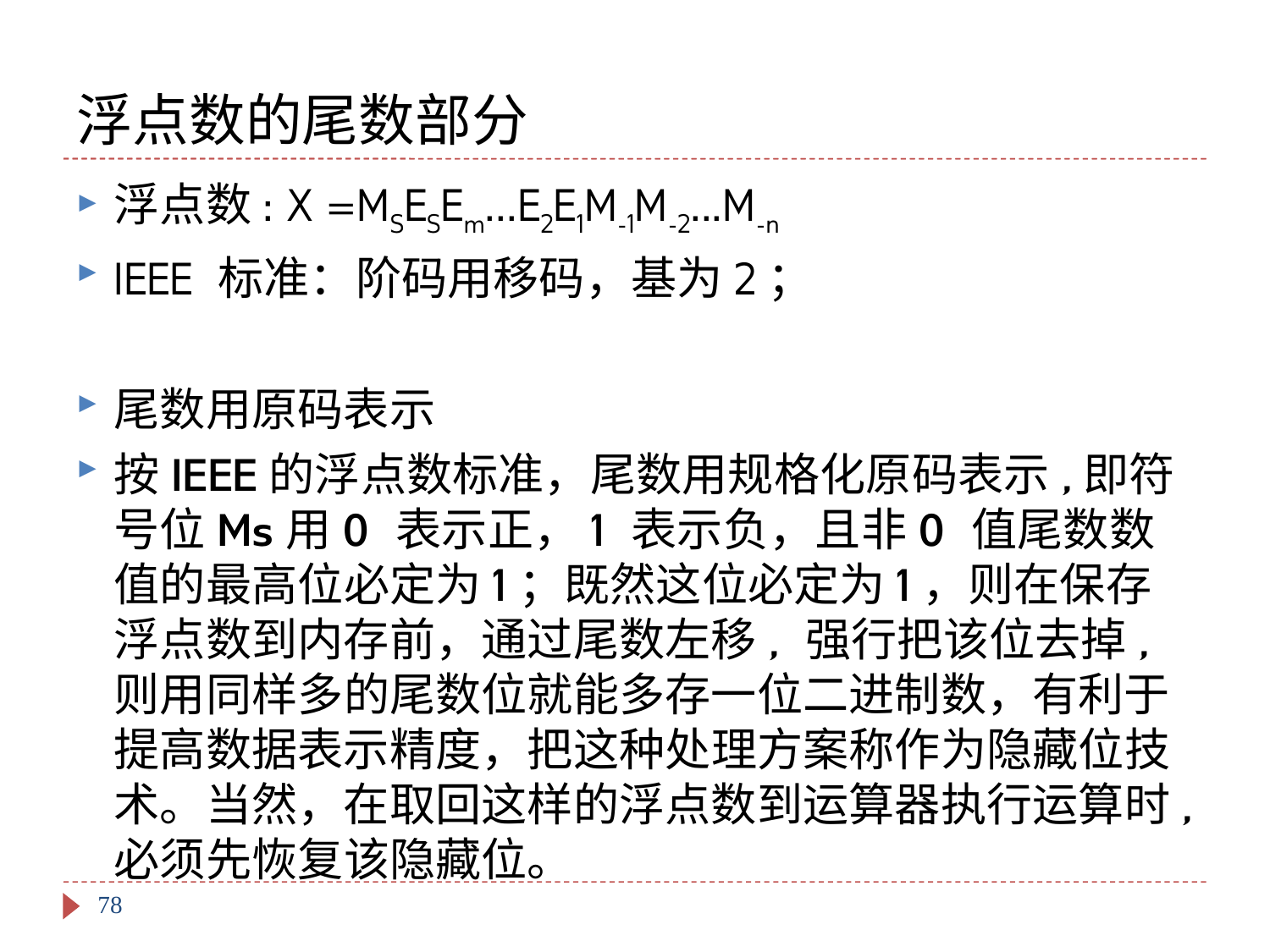

# 浮点数的尾数部分
浮点数: X =MSESEm...E2E1M-1M-2...M-n
IEEE 标准：阶码用移码，基为2；

尾数用原码表示
按IEEE的浮点数标准，尾数用规格化原码表示,即符号位Ms用0 表示正，1 表示负，且非0 值尾数数值的最高位必定为1；既然这位必定为1，则在保存浮点数到内存前，通过尾数左移, 强行把该位去掉, 则用同样多的尾数位就能多存一位二进制数，有利于提高数据表示精度，把这种处理方案称作为隐藏位技术。当然，在取回这样的浮点数到运算器执行运算时,必须先恢复该隐藏位。

78